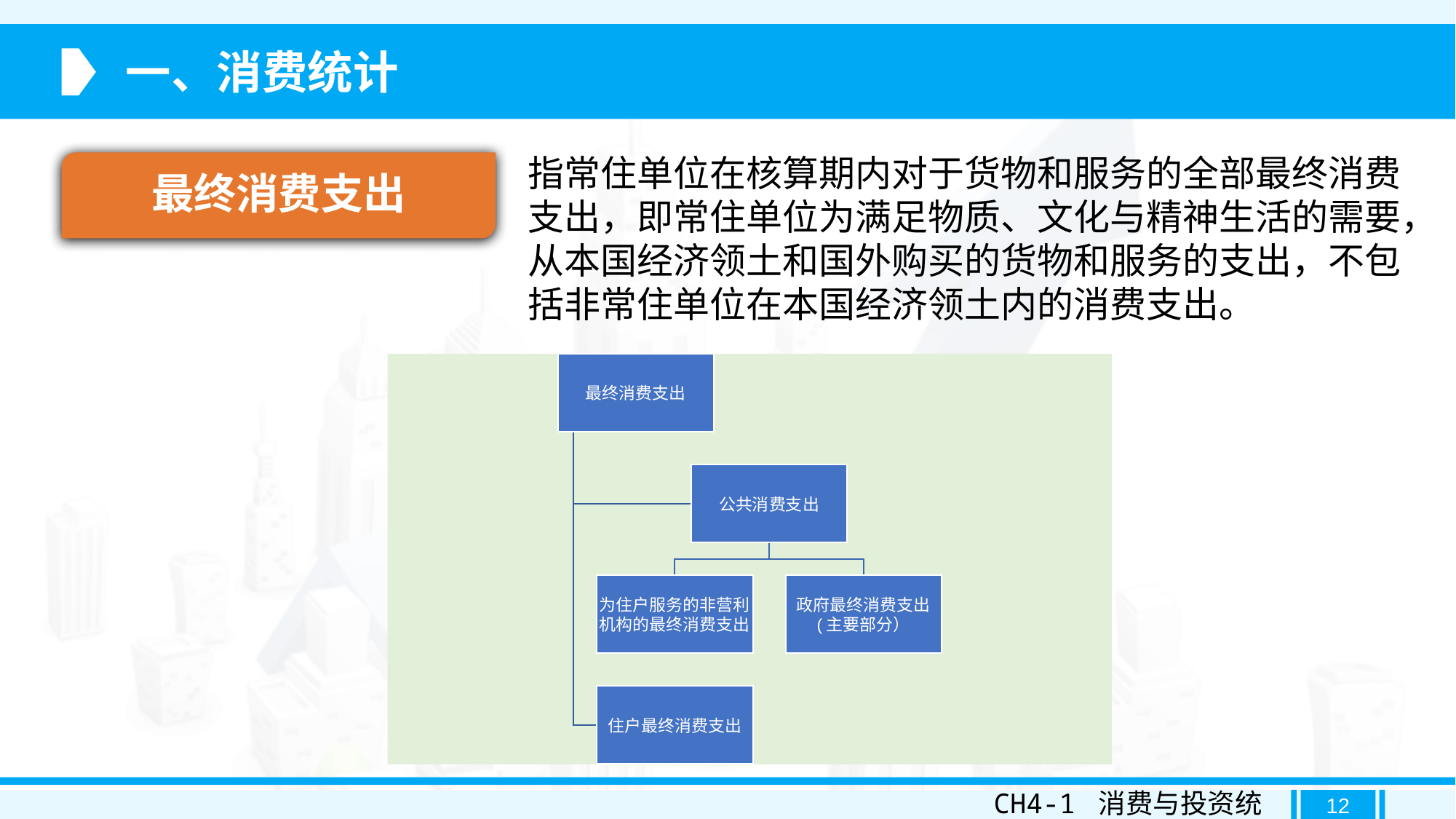

一、消费统计

指常住单位在核算期内对于货物和服务的全部最终消费支出，即常住单位为满足物质、文化与精神生活的需要，从本国经济领土和国外购买的货物和服务的支出，不包括非常住单位在本国经济领土内的消费支出。
最终消费支出
最终消费支出
公共消费支出
为住户服务的非营利机构的最终消费支出
政府最终消费支出
(主要部分）
住户最终消费支出
CH4-1 消费与投资统计
12